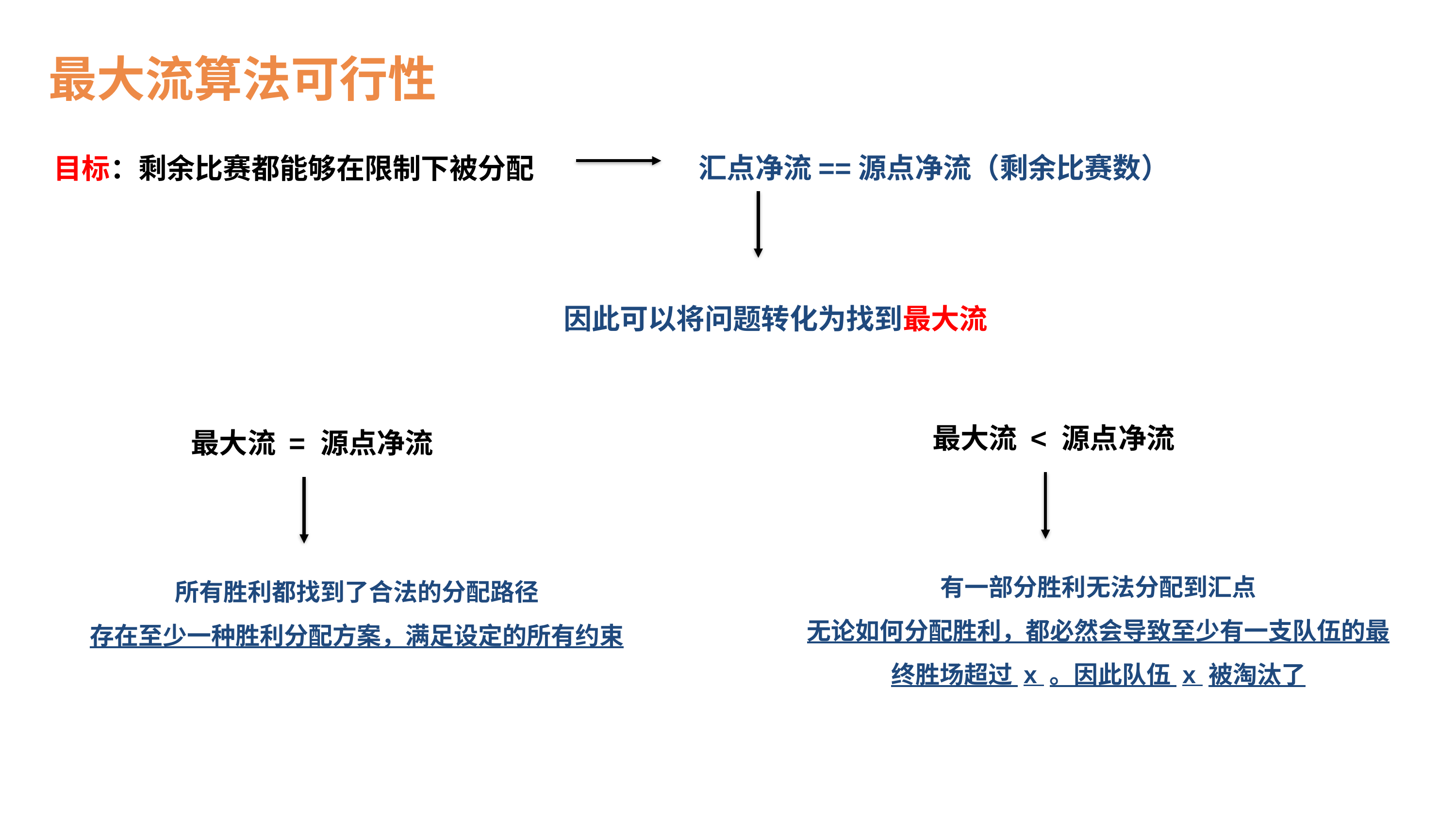

最大流算法可行性
汇点净流==源点净流（剩余比赛数）
目标：剩余比赛都能够在限制下被分配
因此可以将问题转化为找到最大流
最大流 < 源点净流
最大流 = 源点净流
有一部分胜利无法分配到汇点
无论如何分配胜利，都必然会导致至少有一支队伍的最终胜场超过 x 。因此队伍 x 被淘汰了
所有胜利都找到了合法的分配路径
存在至少一种胜利分配方案，满足设定的所有约束